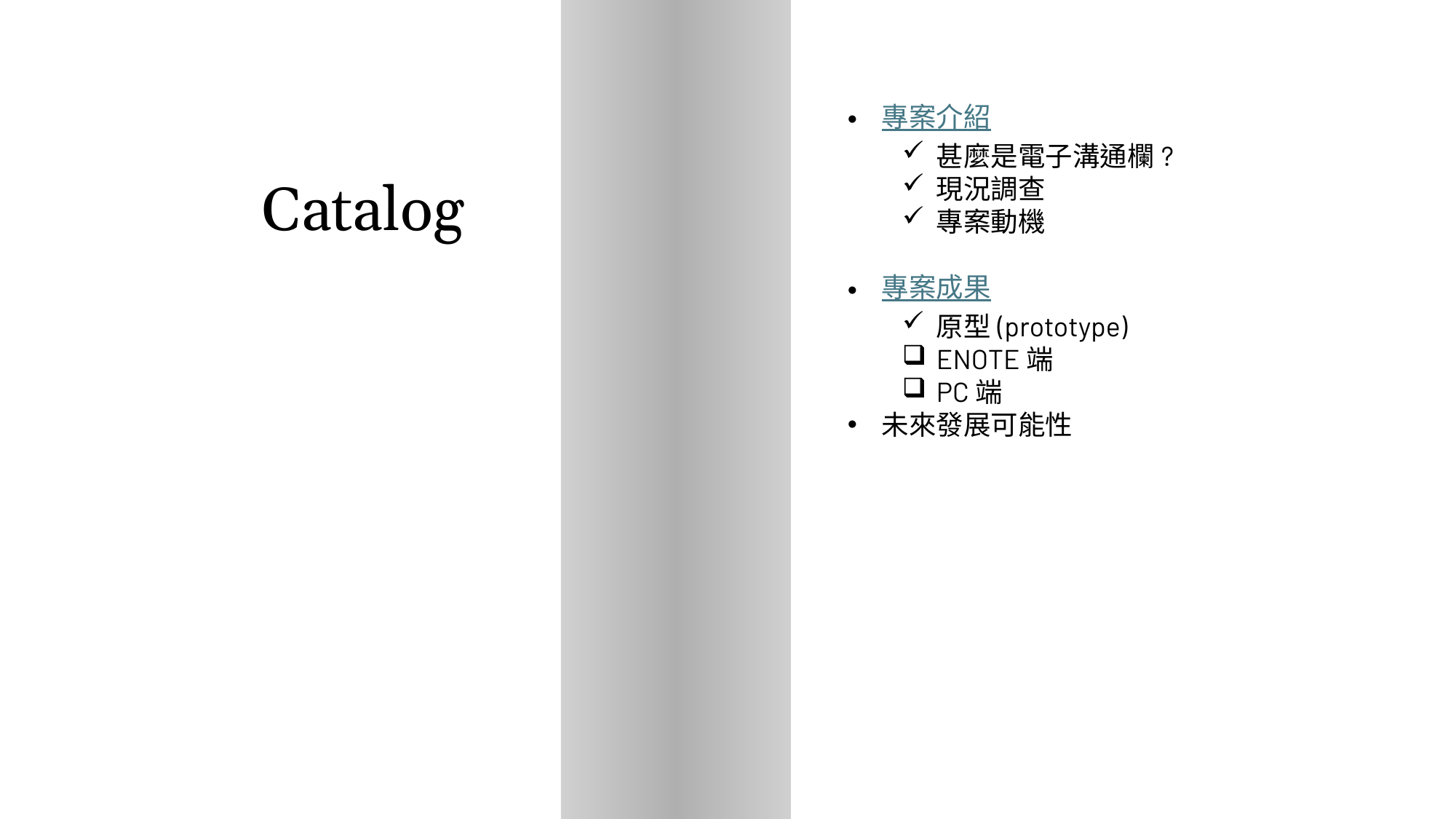

專案介紹
甚麼是電子溝通欄?
現況調查
專案動機

專案成果
原型(prototype)
ENOTE端
PC端
未來發展可能性
Catalog